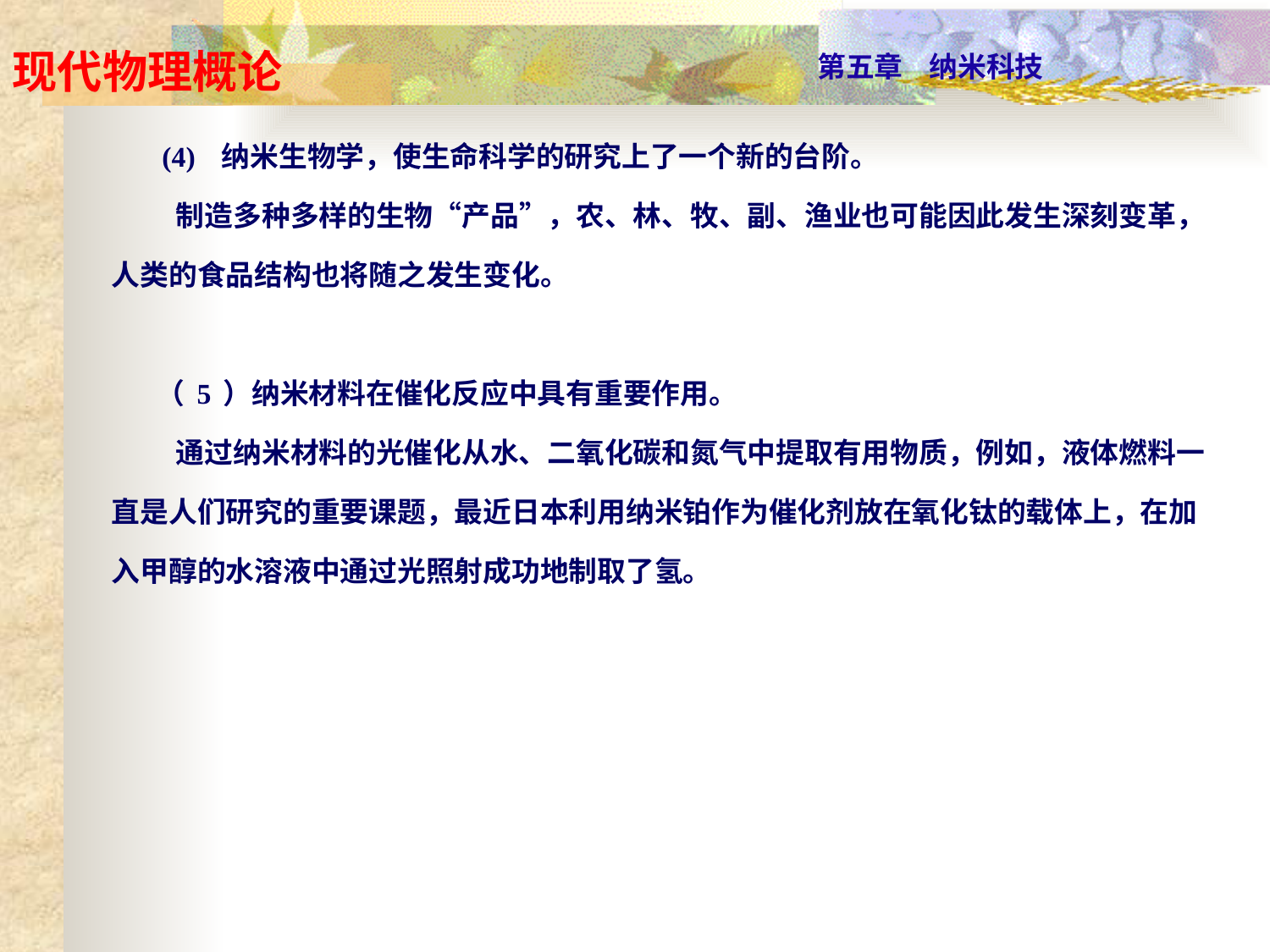

(4)  纳米生物学，使生命科学的研究上了一个新的台阶。
        制造多种多样的生物“产品”，农、林、牧、副、渔业也可能因此发生深刻变革，人类的食品结构也将随之发生变化。

     （5）纳米材料在催化反应中具有重要作用。
        通过纳米材料的光催化从水、二氧化碳和氮气中提取有用物质，例如，液体燃料一直是人们研究的重要课题，最近日本利用纳米铂作为催化剂放在氧化钛的载体上，在加入甲醇的水溶液中通过光照射成功地制取了氢。